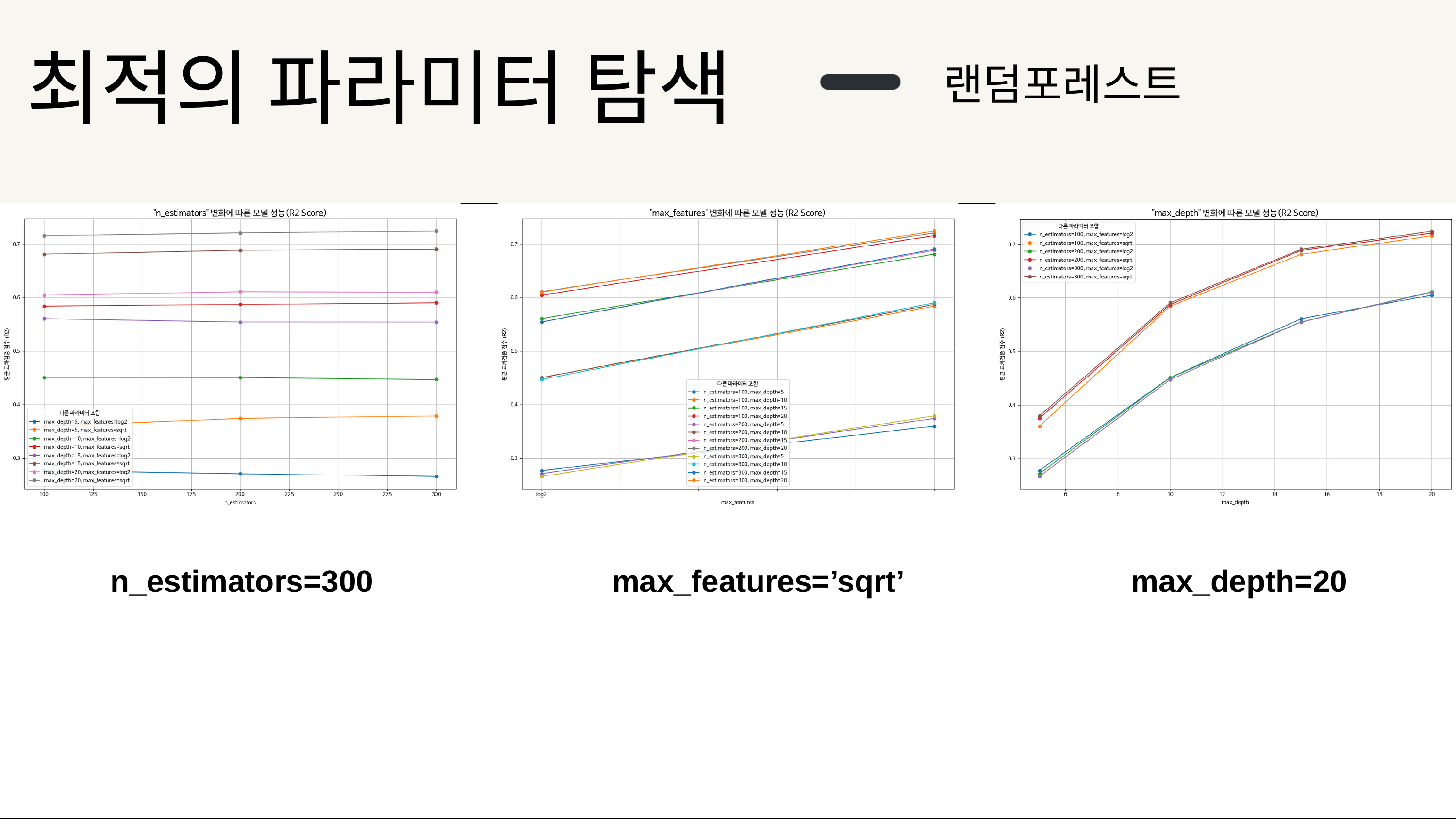

최적의 파라미터 탐색
랜덤포레스트

n_estimators=300
max_features=’sqrt’
max_depth=20